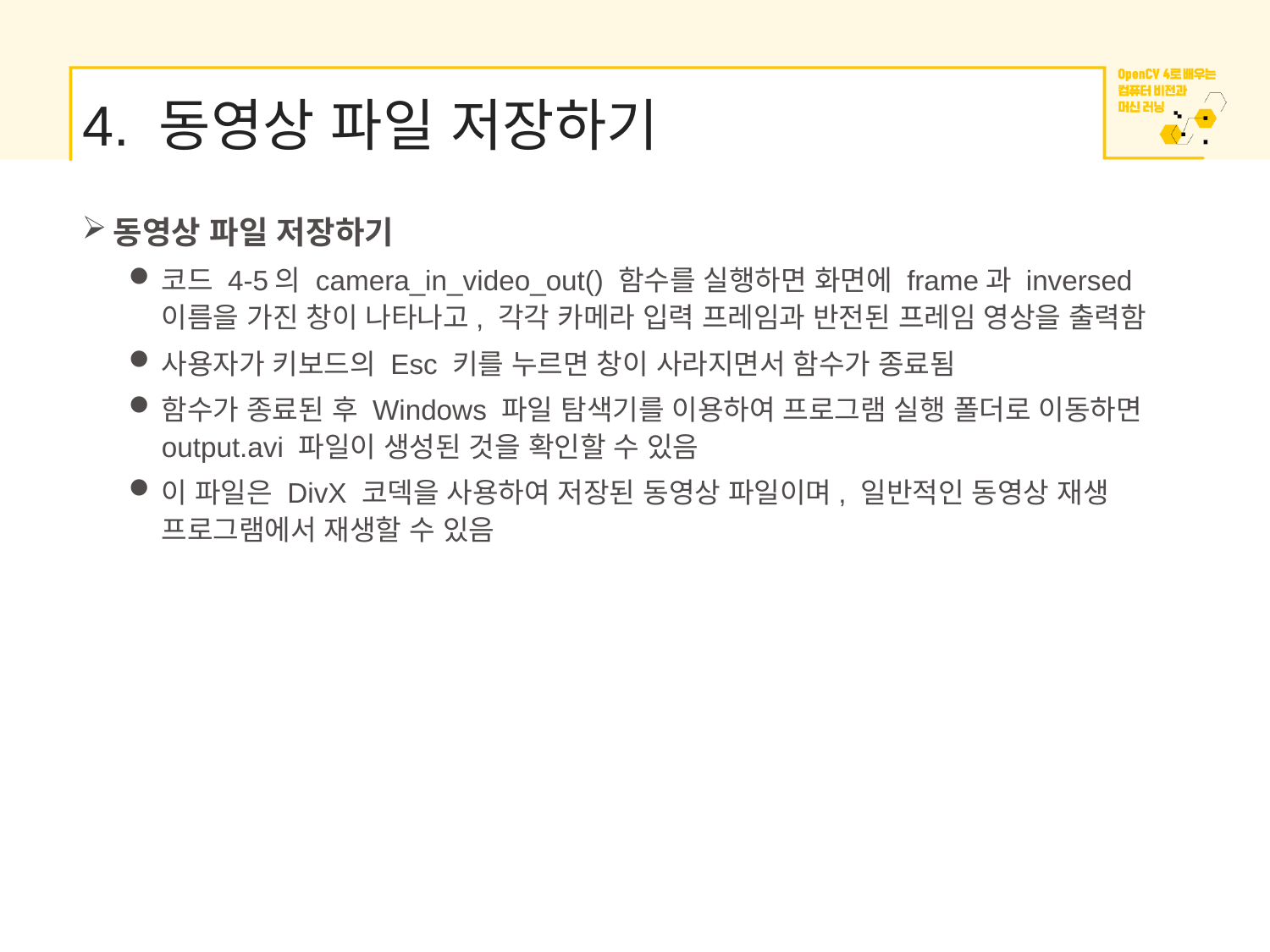

# 4. 동영상 파일 저장하기
동영상 파일 저장하기
코드 4-5의 camera_in_video_out() 함수를 실행하면 화면에 frame과 inversed 이름을 가진 창이 나타나고, 각각 카메라 입력 프레임과 반전된 프레임 영상을 출력함
사용자가 키보드의 Esc 키를 누르면 창이 사라지면서 함수가 종료됨
함수가 종료된 후 Windows 파일 탐색기를 이용하여 프로그램 실행 폴더로 이동하면 output.avi 파일이 생성된 것을 확인할 수 있음
이 파일은 DivX 코덱을 사용하여 저장된 동영상 파일이며, 일반적인 동영상 재생 프로그램에서 재생할 수 있음